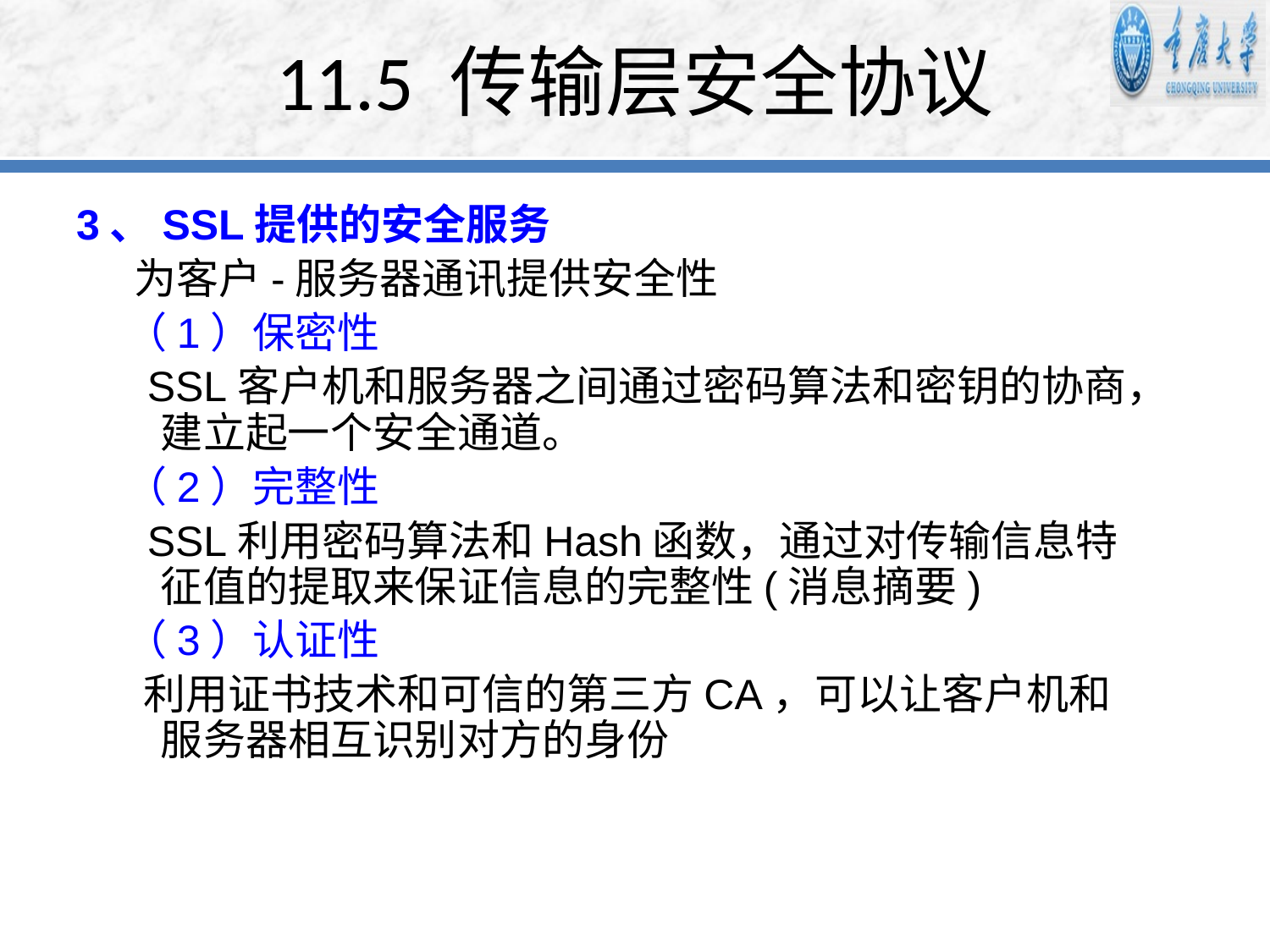

# 11.5 传输层安全协议
3、SSL提供的安全服务
     为客户-服务器通讯提供安全性
    （1）保密性
      SSL客户机和服务器之间通过密码算法和密钥的协商，建立起一个安全通道。
    （2）完整性
      SSL利用密码算法和Hash函数，通过对传输信息特征值的提取来保证信息的完整性(消息摘要)
    （3）认证性
      利用证书技术和可信的第三方CA，可以让客户机和服务器相互识别对方的身份